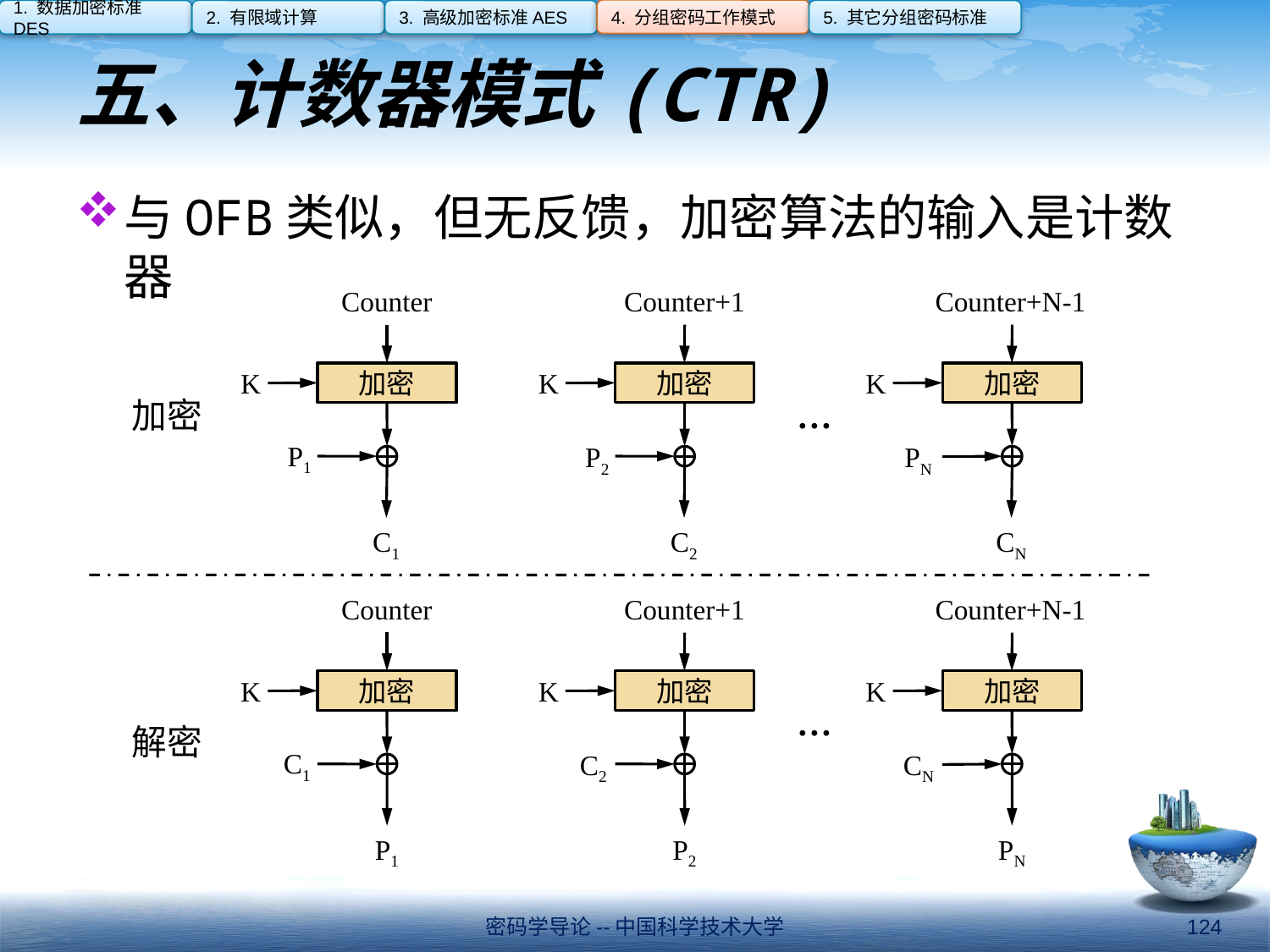

4. 分组密码工作模式
1. 数据加密标准DES
2. 有限域计算
3. 高级加密标准AES
5. 其它分组密码标准
# 五、计数器模式(CTR)
与OFB类似，但无反馈，加密算法的输入是计数器
Counter
Counter+1
Counter+N-1
K
K
K
加密
加密
加密
加密
…
P1
P2
PN

C1
C2
CN
Counter
Counter+1
Counter+N-1
K
K
K
加密
加密
加密
…
解密
C1
C2
CN

P1
P2
PN
密码学导论--中国科学技术大学
124